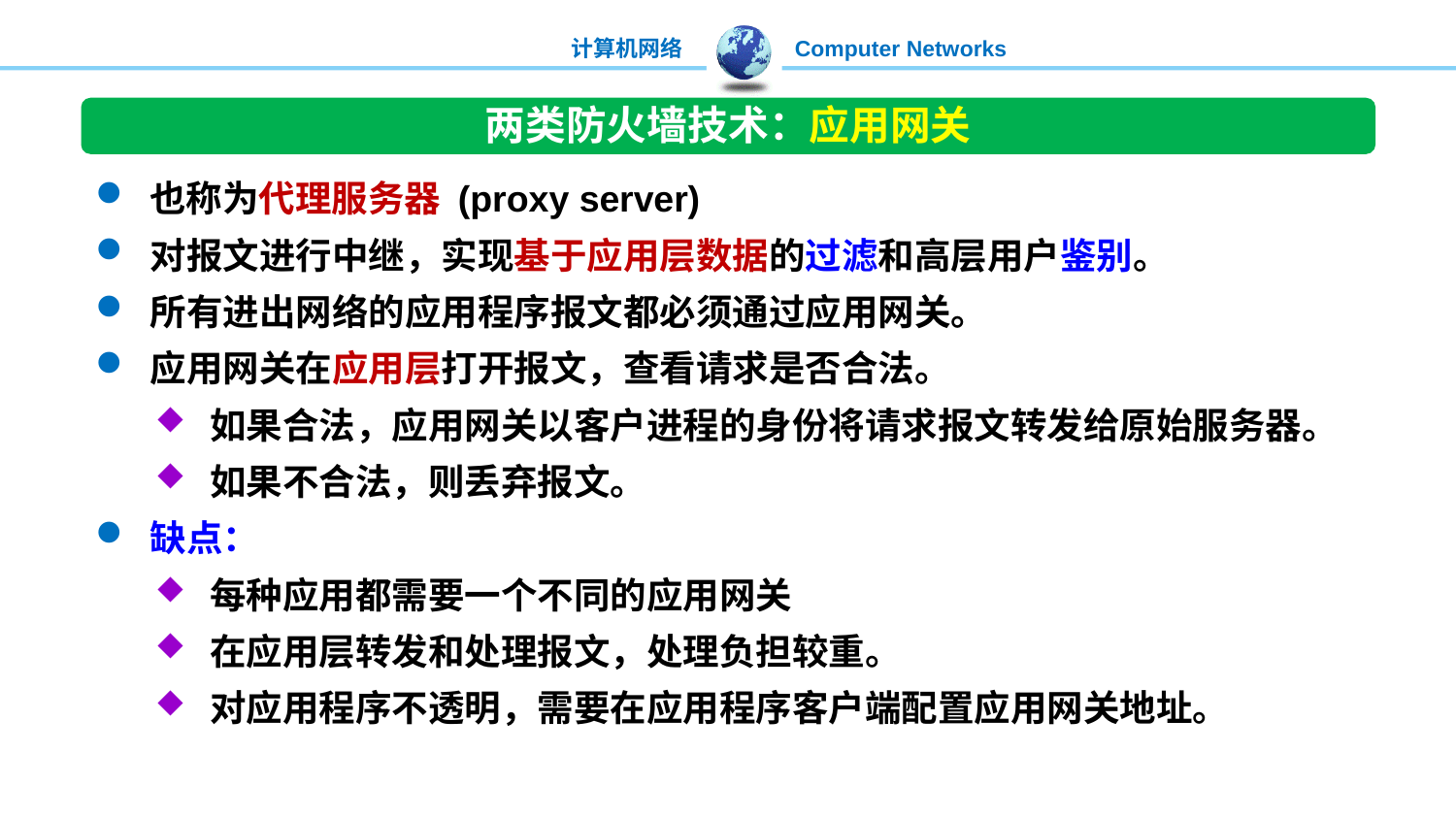

两类防火墙技术：应用网关

也称为代理服务器 (proxy server)
对报文进行中继，实现基于应用层数据的过滤和高层用户鉴别。
所有进出网络的应用程序报文都必须通过应用网关。
应用网关在应用层打开报文，查看请求是否合法。
如果合法，应用网关以客户进程的身份将请求报文转发给原始服务器。
如果不合法，则丢弃报文。
缺点：
每种应用都需要一个不同的应用网关
在应用层转发和处理报文，处理负担较重。
对应用程序不透明，需要在应用程序客户端配置应用网关地址。